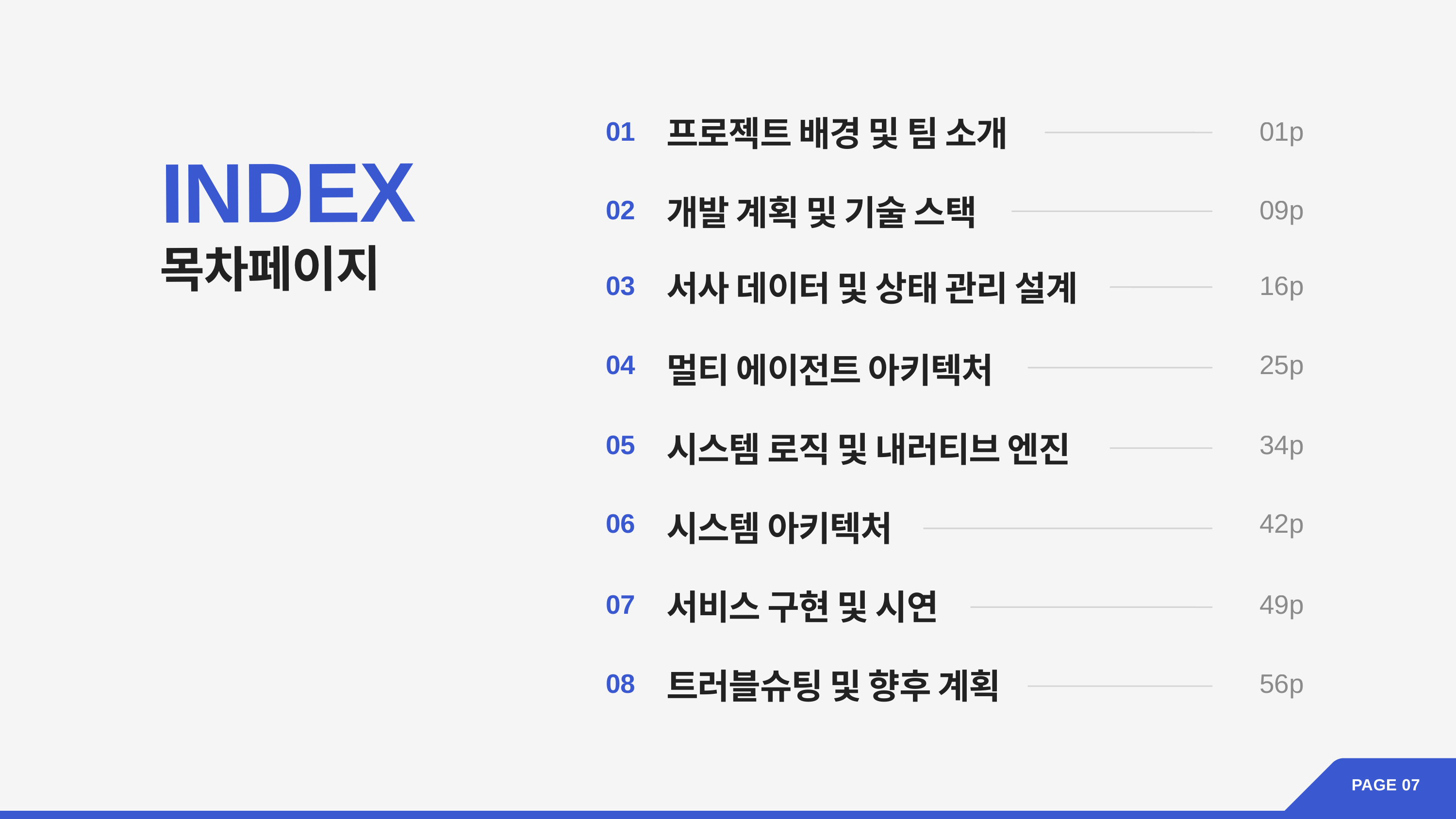

프로젝트 배경 및 팀 소개
01
01p

INDEX
개발 계획 및 기술 스택
02
09p

목차페이지
서사 데이터 및 상태 관리 설계
03
16p

멀티 에이전트 아키텍처
04
25p

시스템 로직 및 내러티브 엔진
05
34p

시스템 아키텍처
06
42p

서비스 구현 및 시연
07
49p

트러블슈팅 및 향후 계획
08
56p

PAGE 07